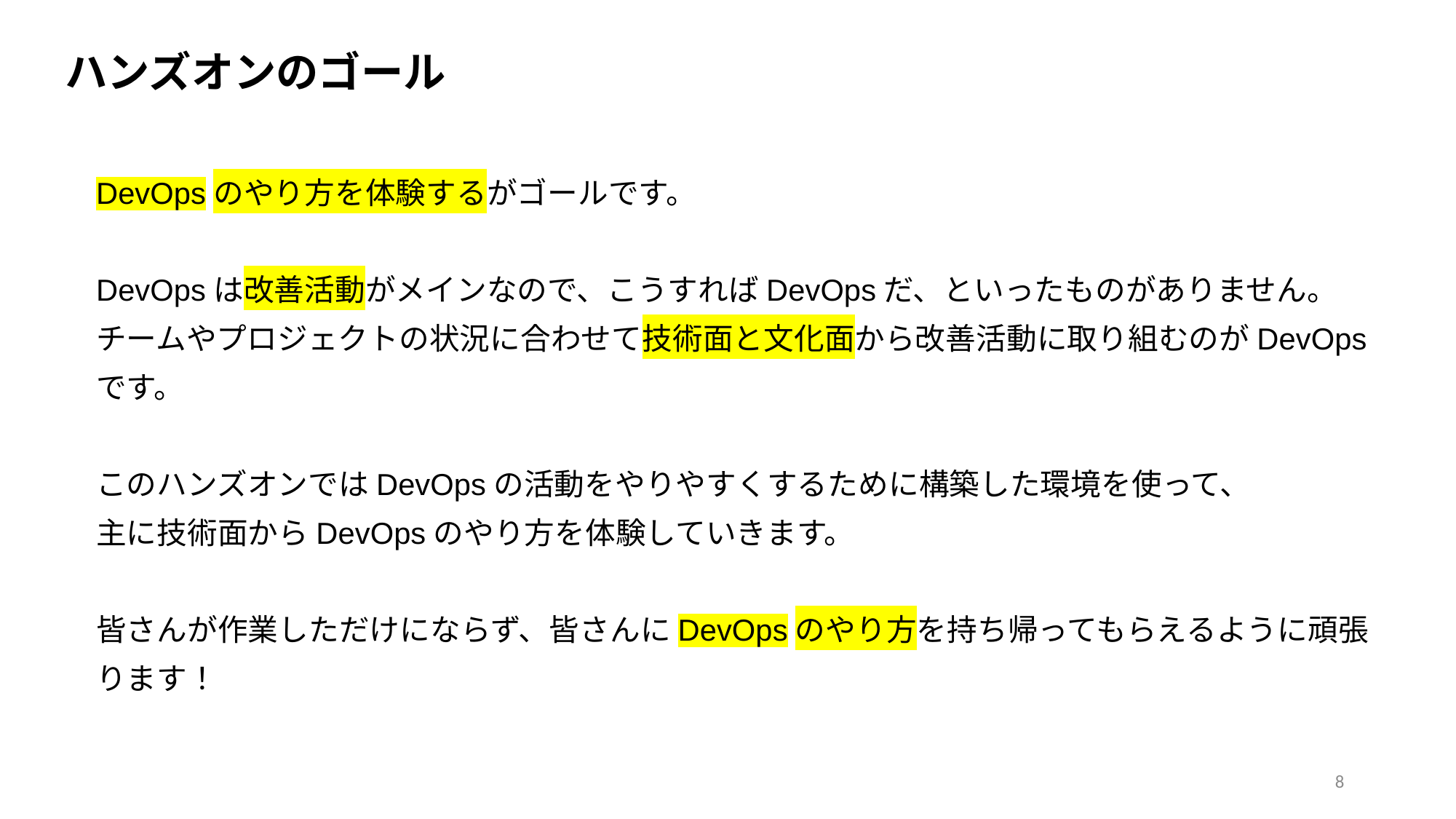

ハンズオンのゴール
DevOpsのやり方を体験するがゴールです。

DevOpsは改善活動がメインなので、こうすればDevOpsだ、といったものがありません。
チームやプロジェクトの状況に合わせて技術面と文化面から改善活動に取り組むのがDevOpsです。

このハンズオンではDevOpsの活動をやりやすくするために構築した環境を使って、
主に技術面からDevOpsのやり方を体験していきます。

皆さんが作業しただけにならず、皆さんにDevOpsのやり方を持ち帰ってもらえるように頑張ります！
8